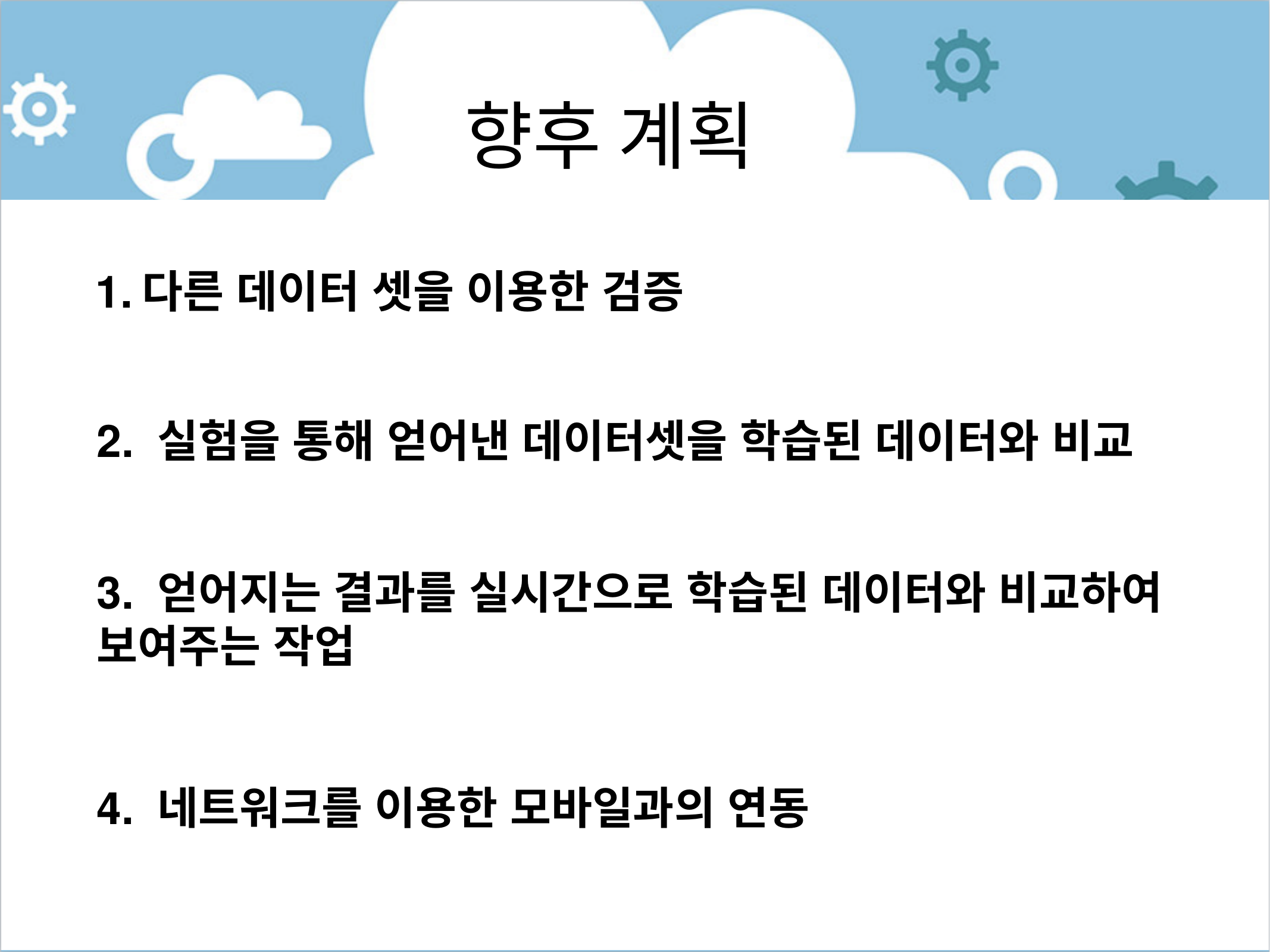

# 향후 계획
다른 데이터 셋을 이용한 검증
2. 실험을 통해 얻어낸 데이터셋을 학습된 데이터와 비교
3. 얻어지는 결과를 실시간으로 학습된 데이터와 비교하여 보여주는 작업
4. 네트워크를 이용한 모바일과의 연동